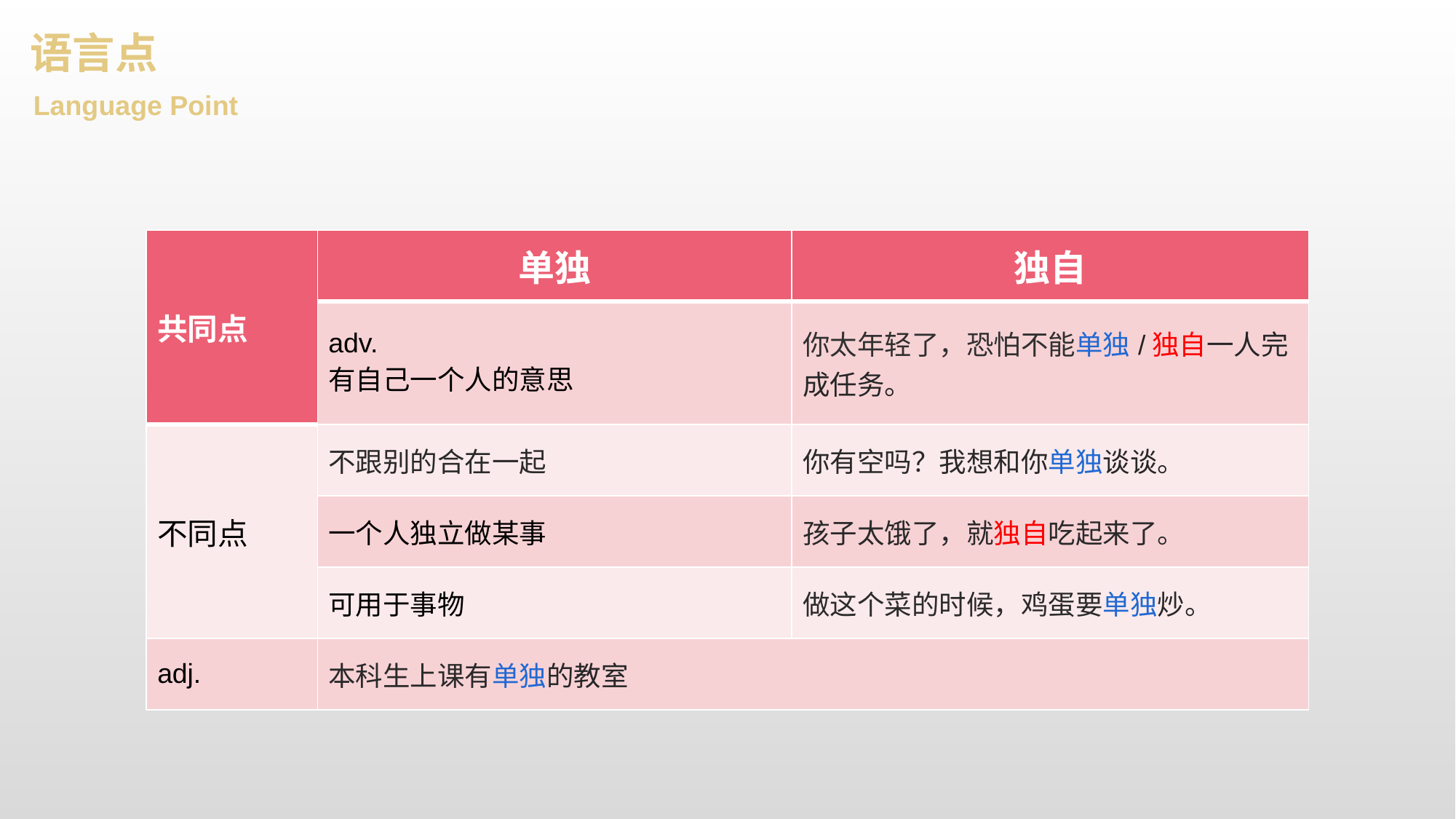

语言点
Language Point
| 共同点 | 单独 | 独自 |
| --- | --- | --- |
|  | adv. 有自己一个人的意思 | 你太年轻了，恐怕不能单独/独自一人完成任务。 |
| 不同点 | 不跟别的合在一起 | 你有空吗？我想和你单独谈谈。 |
|  | 一个人独立做某事 | 孩子太饿了，就独自吃起来了。 |
|  | 可用于事物 | 做这个菜的时候，鸡蛋要单独炒。 |
| adj. | 本科生上课有单独的教室 |  |